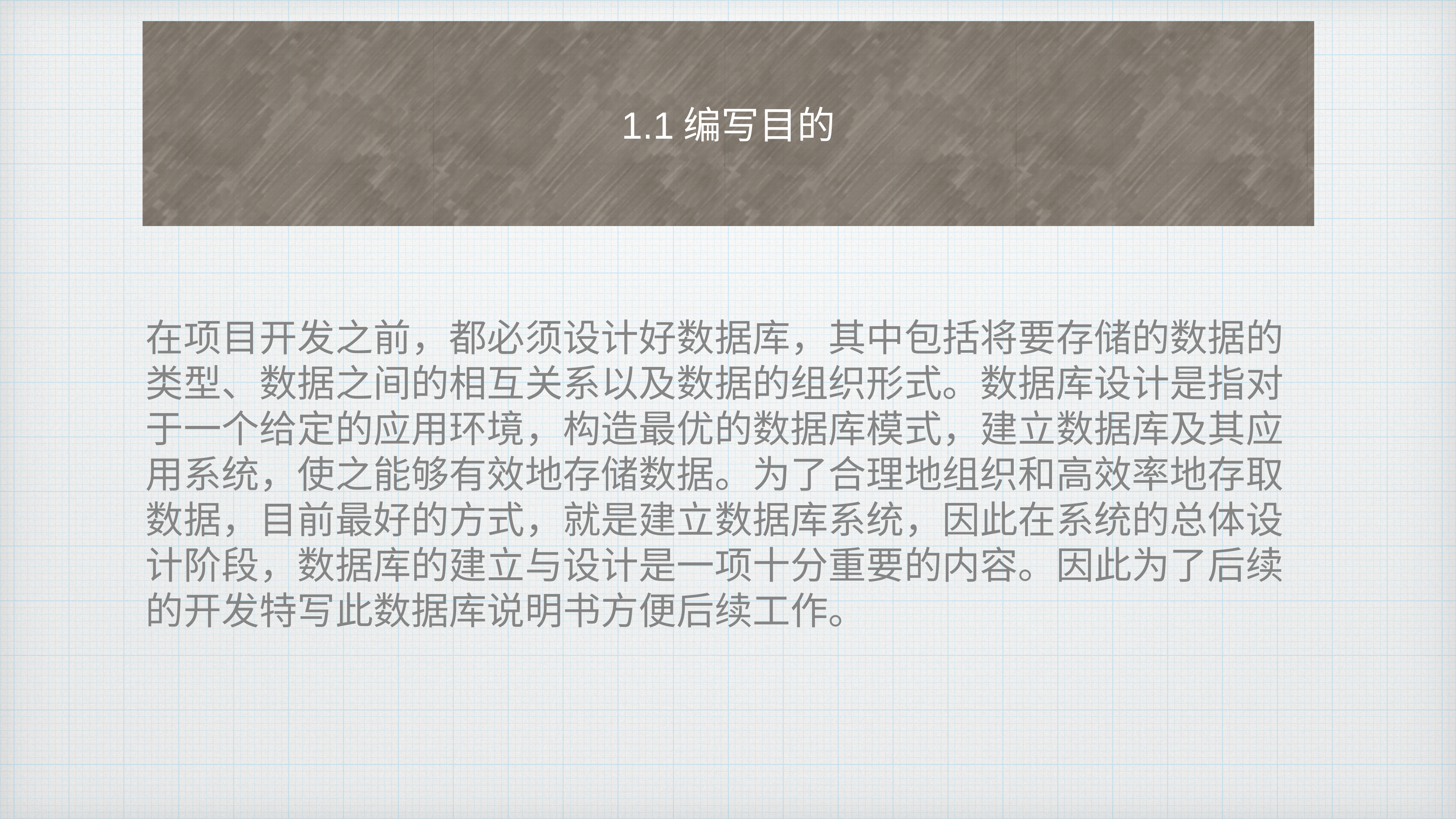

# 1.1编写目的
在项目开发之前，都必须设计好数据库，其中包括将要存储的数据的类型、数据之间的相互关系以及数据的组织形式。数据库设计是指对于一个给定的应用环境，构造最优的数据库模式，建立数据库及其应用系统，使之能够有效地存储数据。为了合理地组织和高效率地存取数据，目前最好的方式，就是建立数据库系统，因此在系统的总体设计阶段，数据库的建立与设计是一项十分重要的内容。因此为了后续的开发特写此数据库说明书方便后续工作。